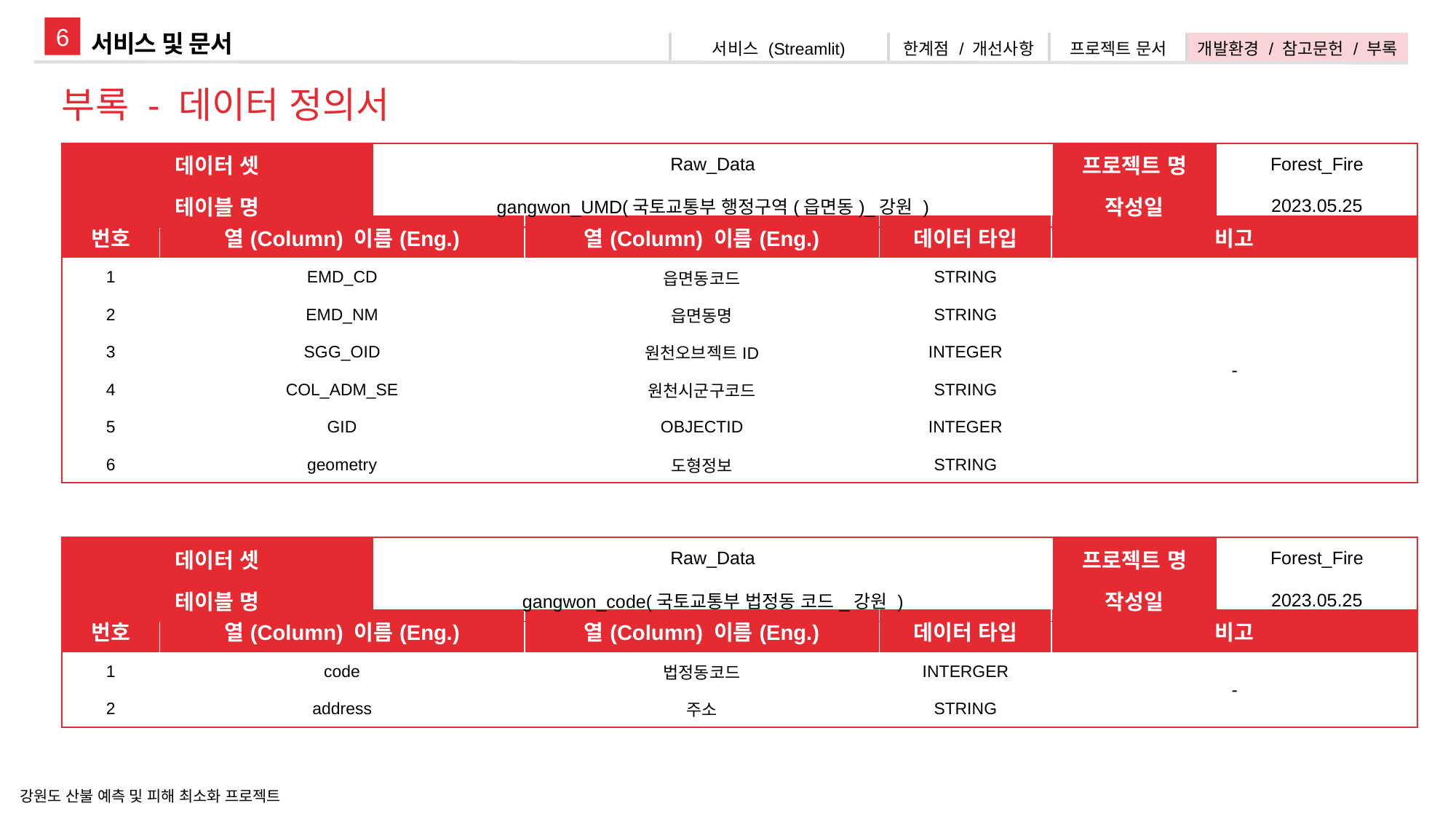

6
서비스 및 문서
| 서비스 (Streamlit) | 한계점 / 개선사항 | 프로젝트 문서 | 개발환경 / 참고문헌 / 부록 |
| --- | --- | --- | --- |
부록 - 데이터 정의서
| 데이터 셋 | Raw\_Data | 프로젝트 명 | Forest\_Fire |
| --- | --- | --- | --- |
| 테이블 명 | gangwon\_UMD(국토교통부 행정구역(읍면동)\_강원 ) | 작성일 | 2023.05.25 |
| 번호 | 열(Column) 이름(Eng.) | 열(Column) 이름(Eng.) | 데이터 타입 | 비고 |
| --- | --- | --- | --- | --- |
| 1 | EMD\_CD | 읍면동코드 | STRING | - |
| 2 | EMD\_NM | 읍면동명 | STRING |  |
| 3 | SGG\_OID | 원천오브젝트ID | INTEGER |  |
| 4 | COL\_ADM\_SE | 원천시군구코드 | STRING |  |
| 5 | GID | OBJECTID | INTEGER |  |
| 6 | geometry | 도형정보 | STRING |  |
| 데이터 셋 | Raw\_Data | 프로젝트 명 | Forest\_Fire |
| --- | --- | --- | --- |
| 테이블 명 | gangwon\_code(국토교통부 법정동 코드\_강원 ) | 작성일 | 2023.05.25 |
| 번호 | 열(Column) 이름(Eng.) | 열(Column) 이름(Eng.) | 데이터 타입 | 비고 |
| --- | --- | --- | --- | --- |
| 1 | code | 법정동코드 | INTERGER | - |
| 2 | address | 주소 | STRING |  |
강원도 산불 예측 및 피해 최소화 프로젝트